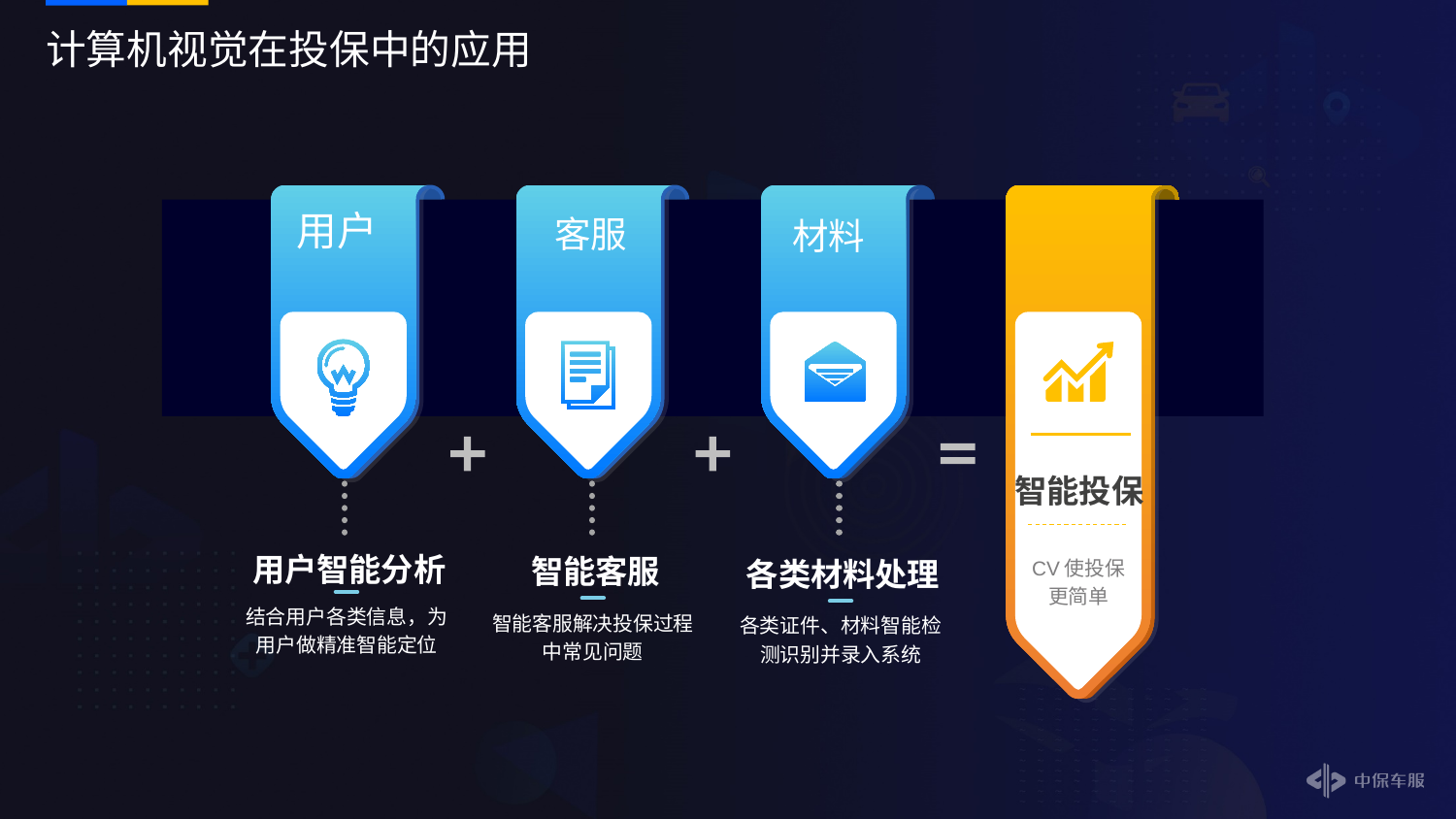

# 计算机视觉在投保中的应用

在

用户
客服
材料

智能投保
用户智能分析
智能客服
CV使投保更简单
各类材料处理
结合用户各类信息，为用户做精准智能定位
智能客服解决投保过程中常见问题
各类证件、材料智能检测识别并录入系统